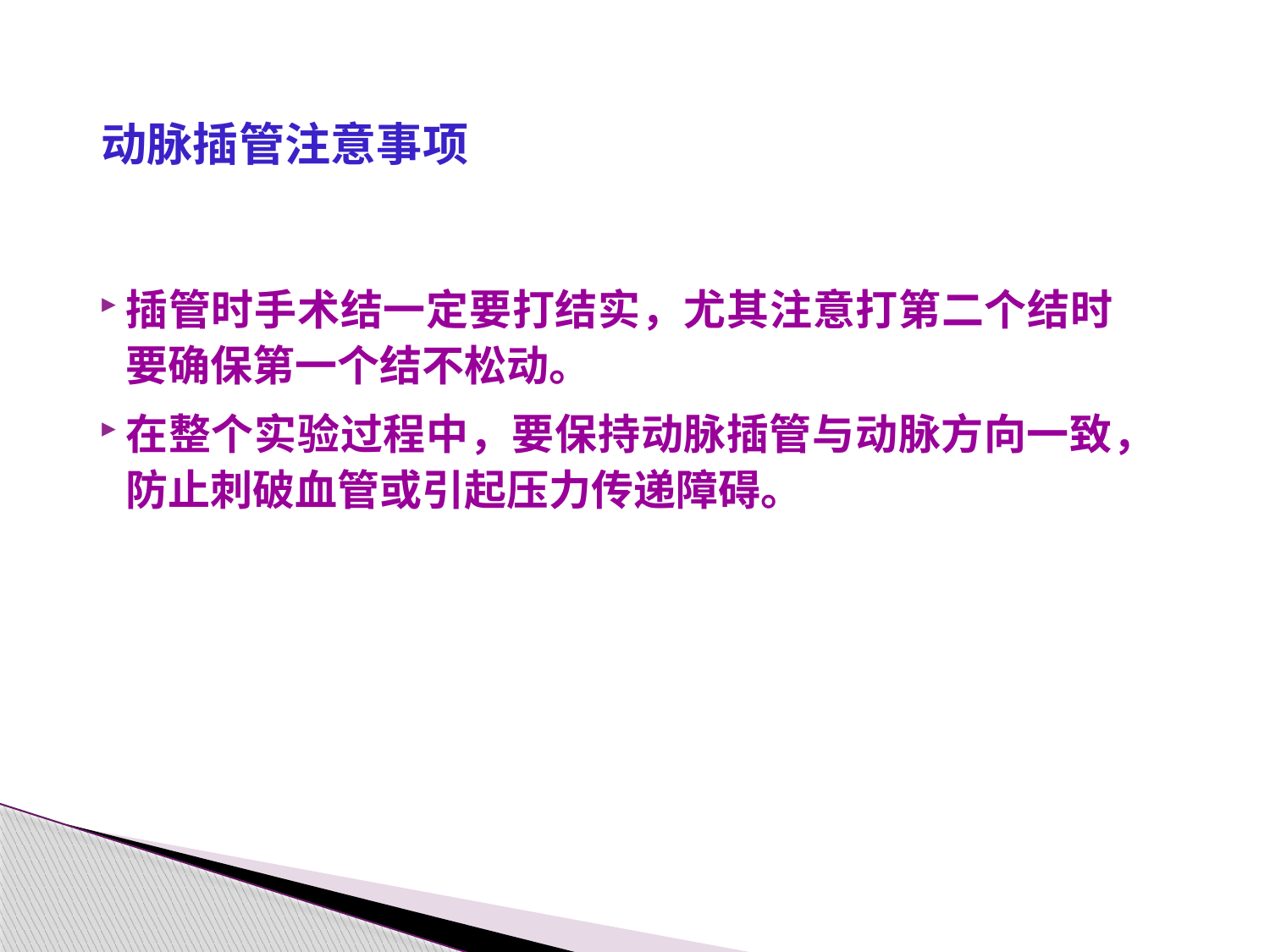

动脉插管注意事项
插管时手术结一定要打结实，尤其注意打第二个结时要确保第一个结不松动。
在整个实验过程中，要保持动脉插管与动脉方向一致，防止刺破血管或引起压力传递障碍。